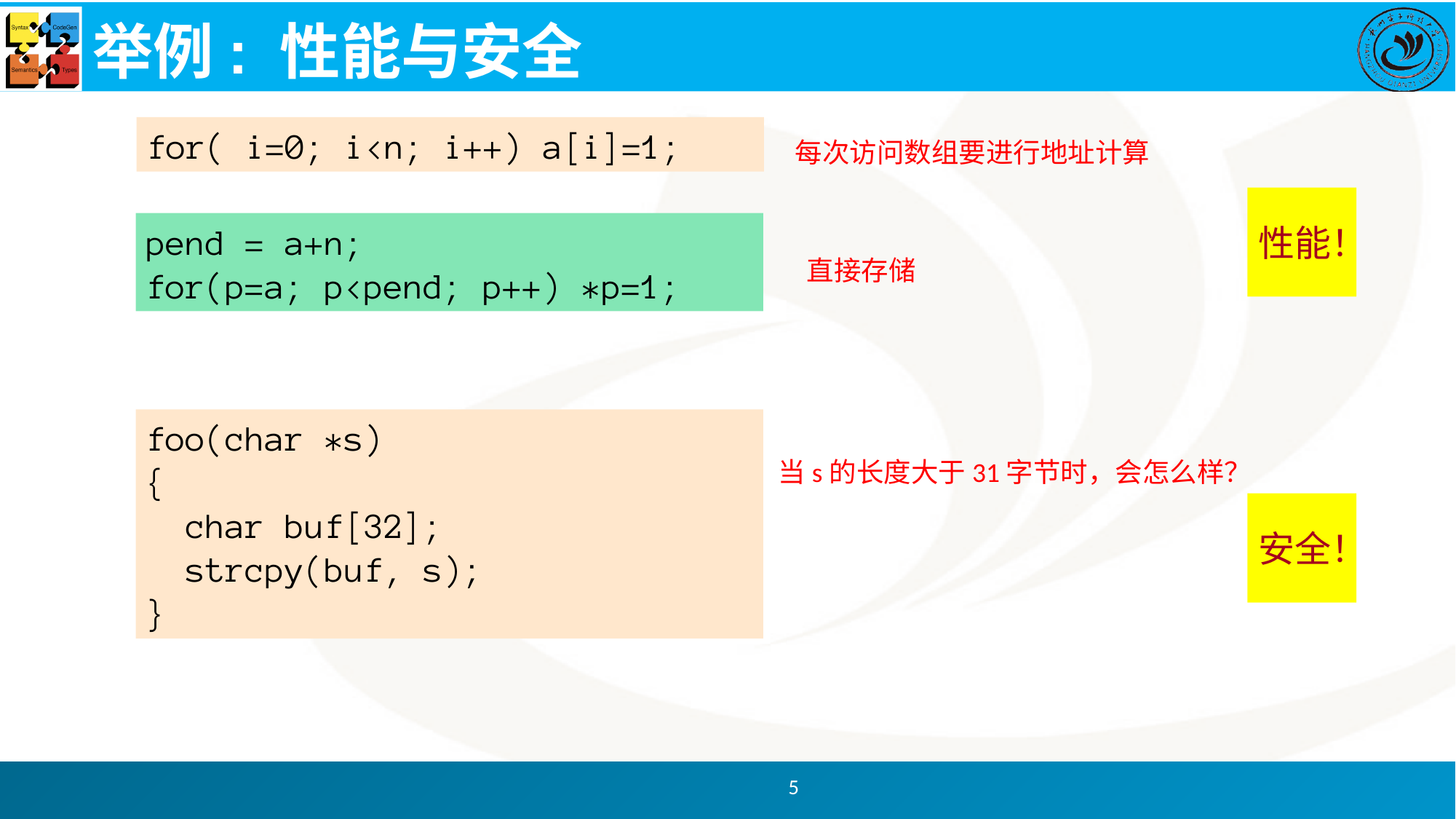

# 举例: 性能与安全
for( i=0; i<n; i++) a[i]=1;
每次访问数组要进行地址计算
性能！
pend = a+n;
for(p=a; p<pend; p++) *p=1;
直接存储
foo(char *s)
{
  char buf[32];
  strcpy(buf, s);
}
当s的长度大于31字节时，会怎么样？
安全！
5